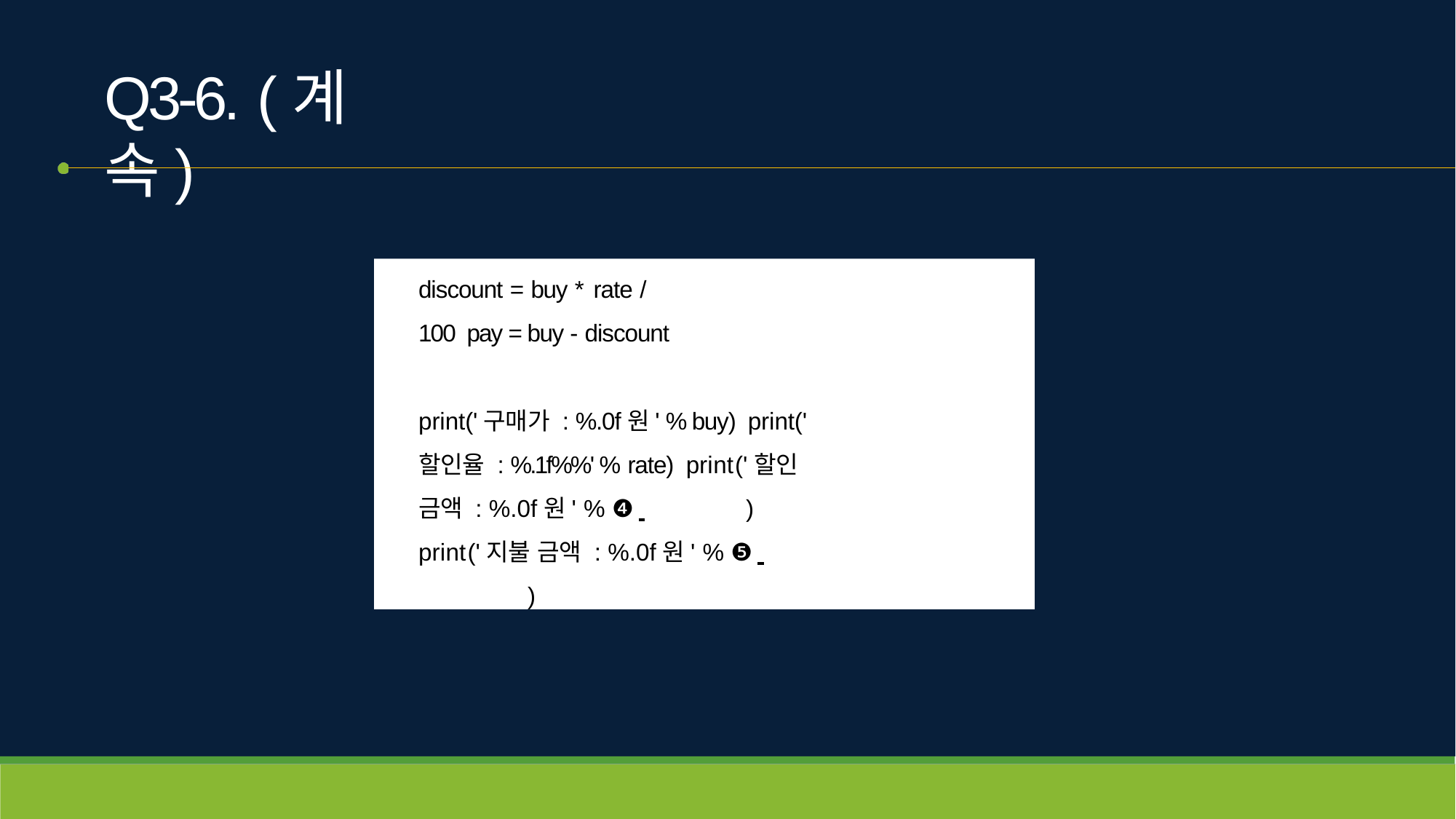

# Q3-6. (계속)

discount = buy * rate / 100  pay = buy - discount

print('구매가 : %.0f원' %  buy)  print('할인율 : %.1f%%' % rate)  print('할인 금액 : %.0f원' % ❹ 	)  print('지불 금액 : %.0f원' % ❺ 	)